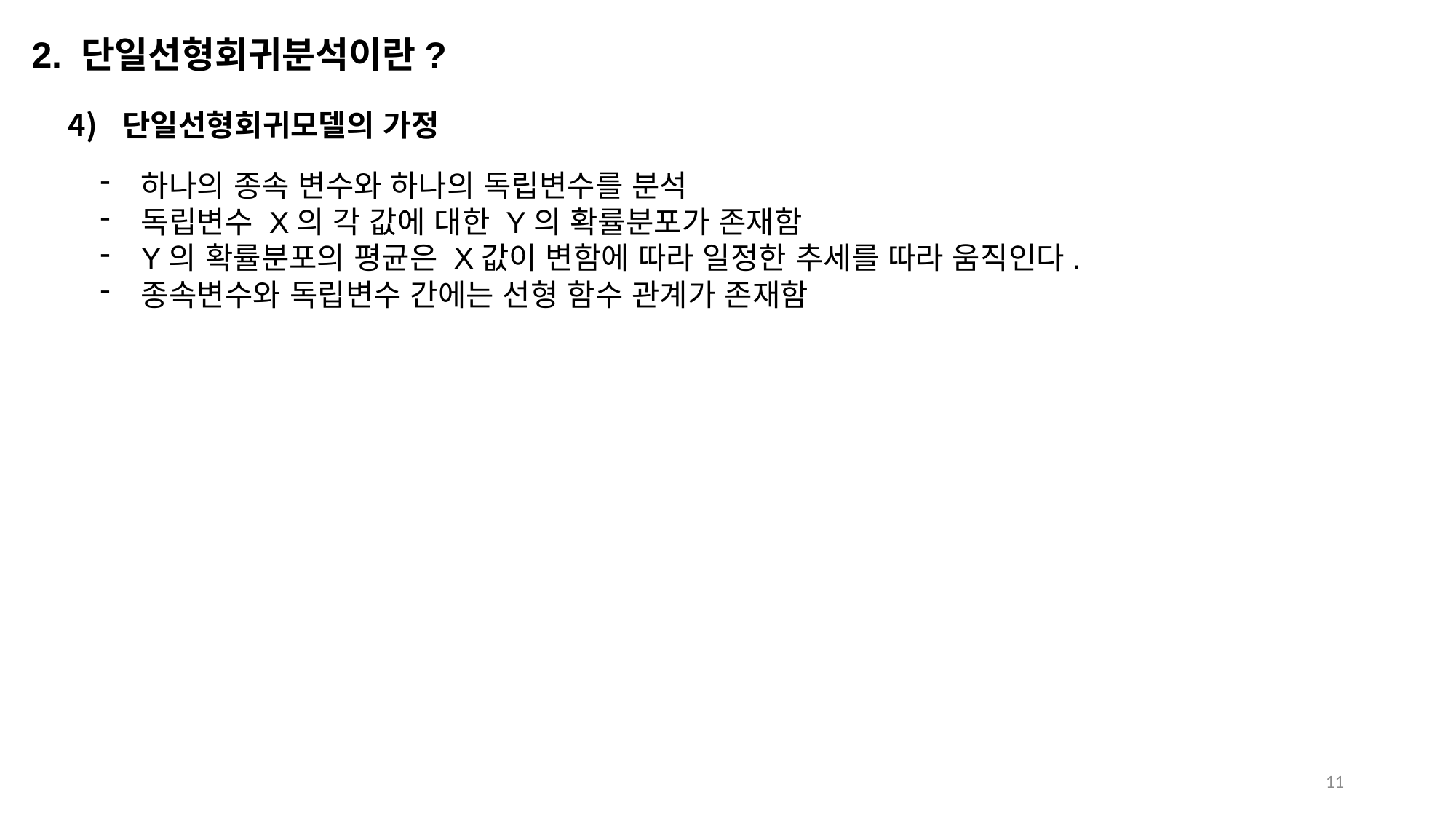

2. 단일선형회귀분석이란?
단일선형회귀모델의 가정
하나의 종속 변수와 하나의 독립변수를 분석
독립변수 X의 각 값에 대한 Y의 확률분포가 존재함
Y의 확률분포의 평균은 X값이 변함에 따라 일정한 추세를 따라 움직인다.
종속변수와 독립변수 간에는 선형 함수 관계가 존재함
11